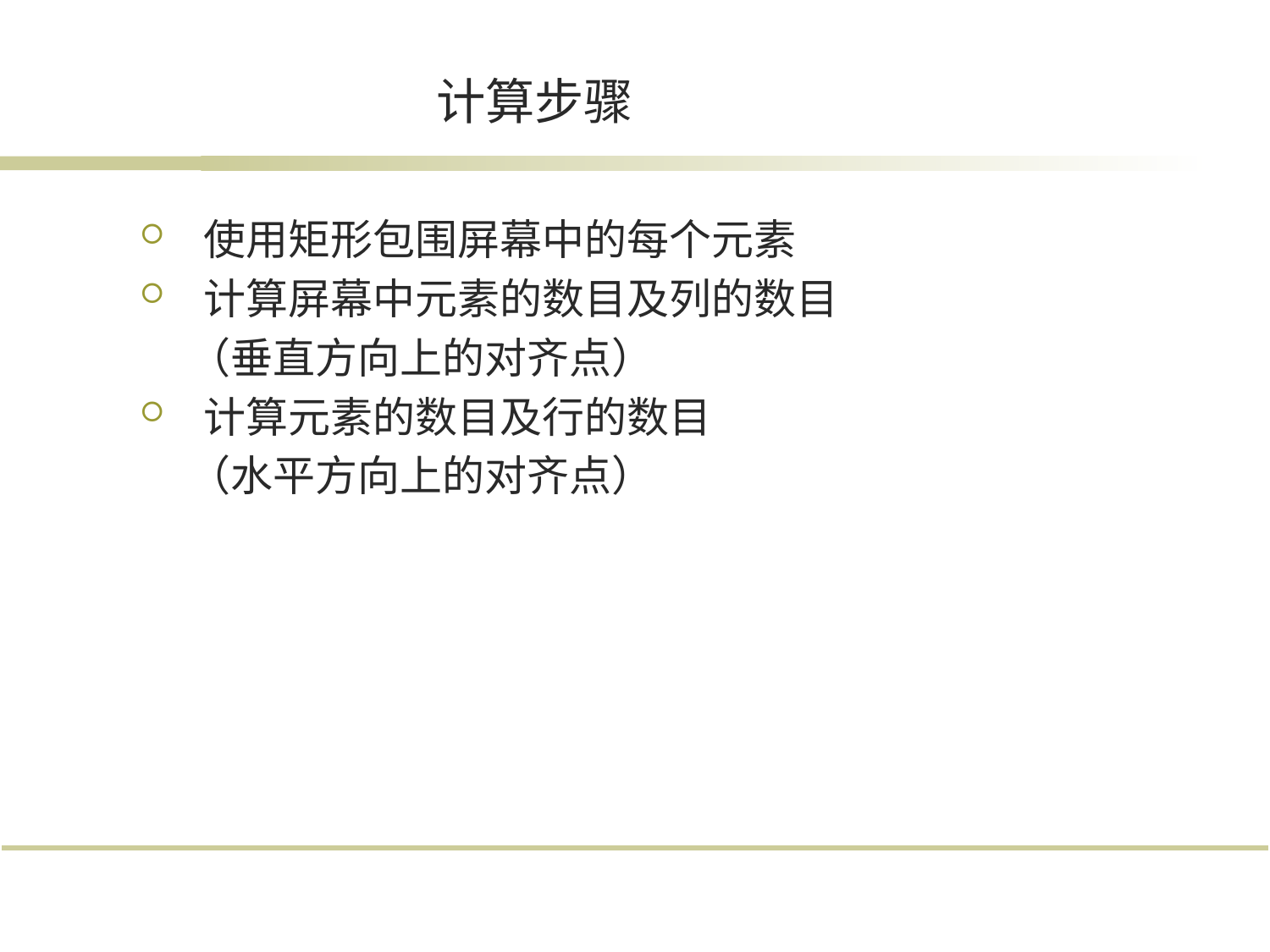

# 计算步骤
使用矩形包围屏幕中的每个元素
计算屏幕中元素的数目及列的数目
    （垂直方向上的对齐点）
计算元素的数目及行的数目
    （水平方向上的对齐点）